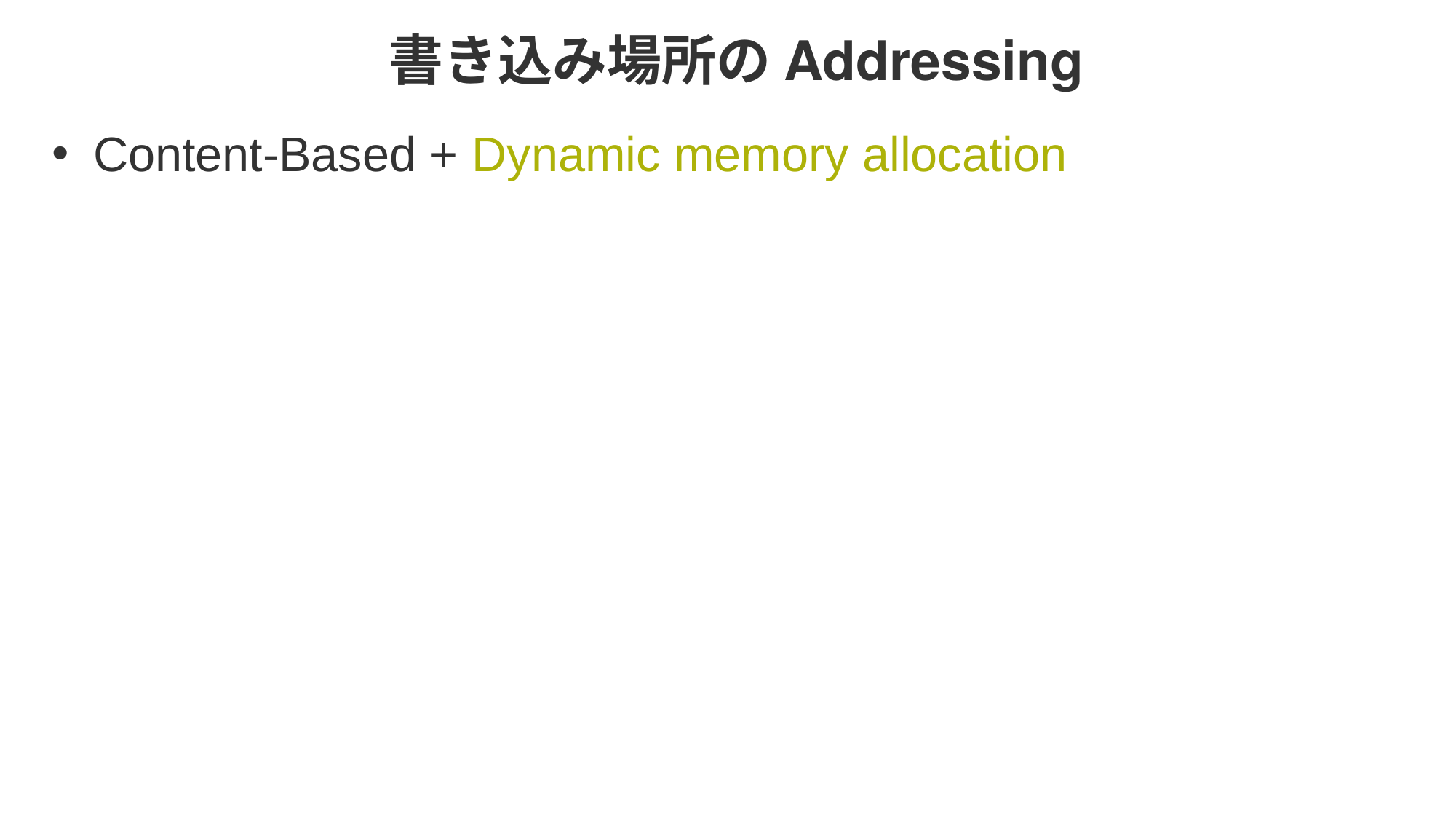

# 書き込み場所のAddressing
Content-Based + Dynamic memory allocation